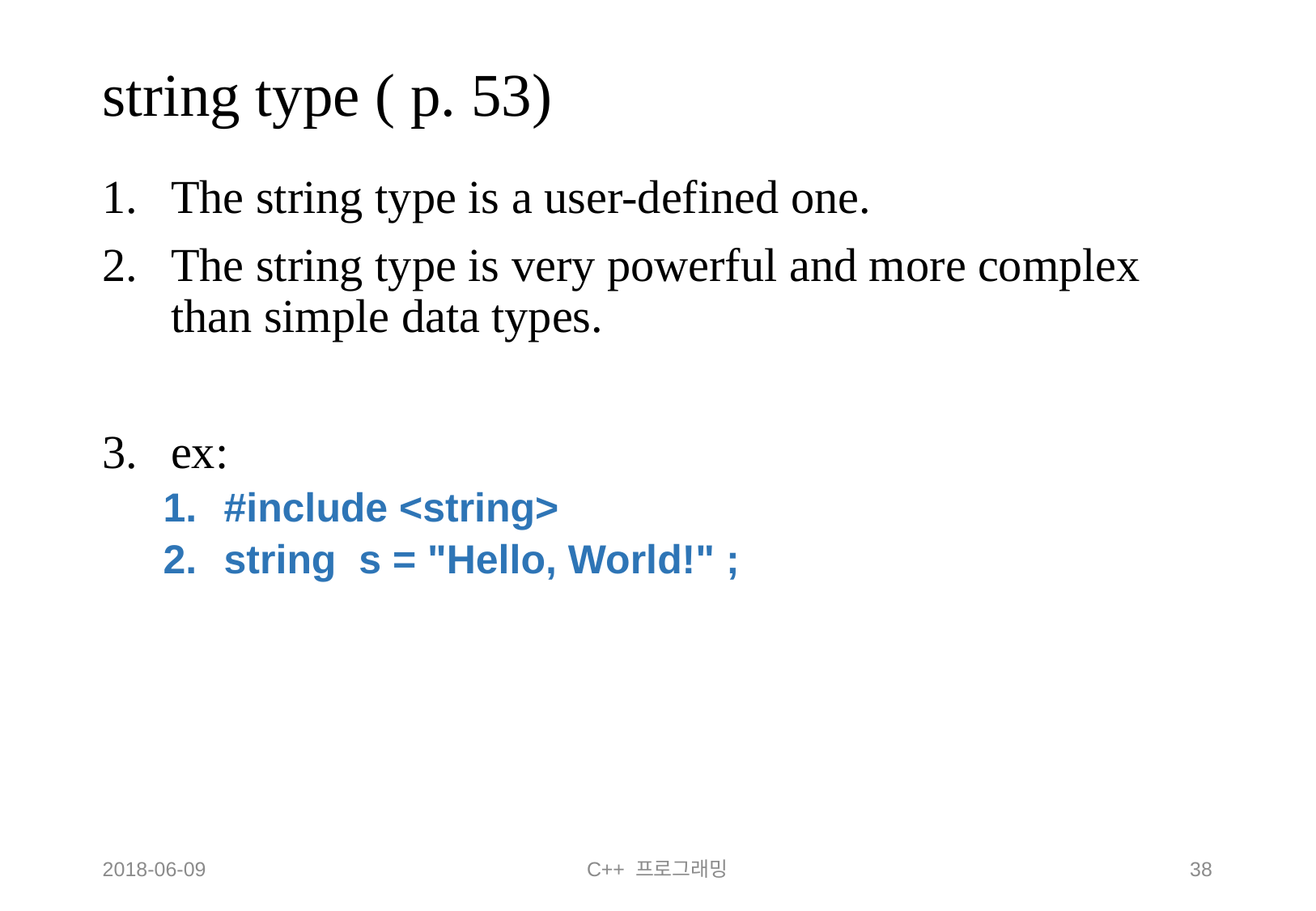

# string type ( p. 53)
The string type is a user-defined one.
The string type is very powerful and more complex than simple data types.

ex:
#include <string>
string  s = "Hello, World!" ;

2018-06-09
C++ 프로그래밍
38